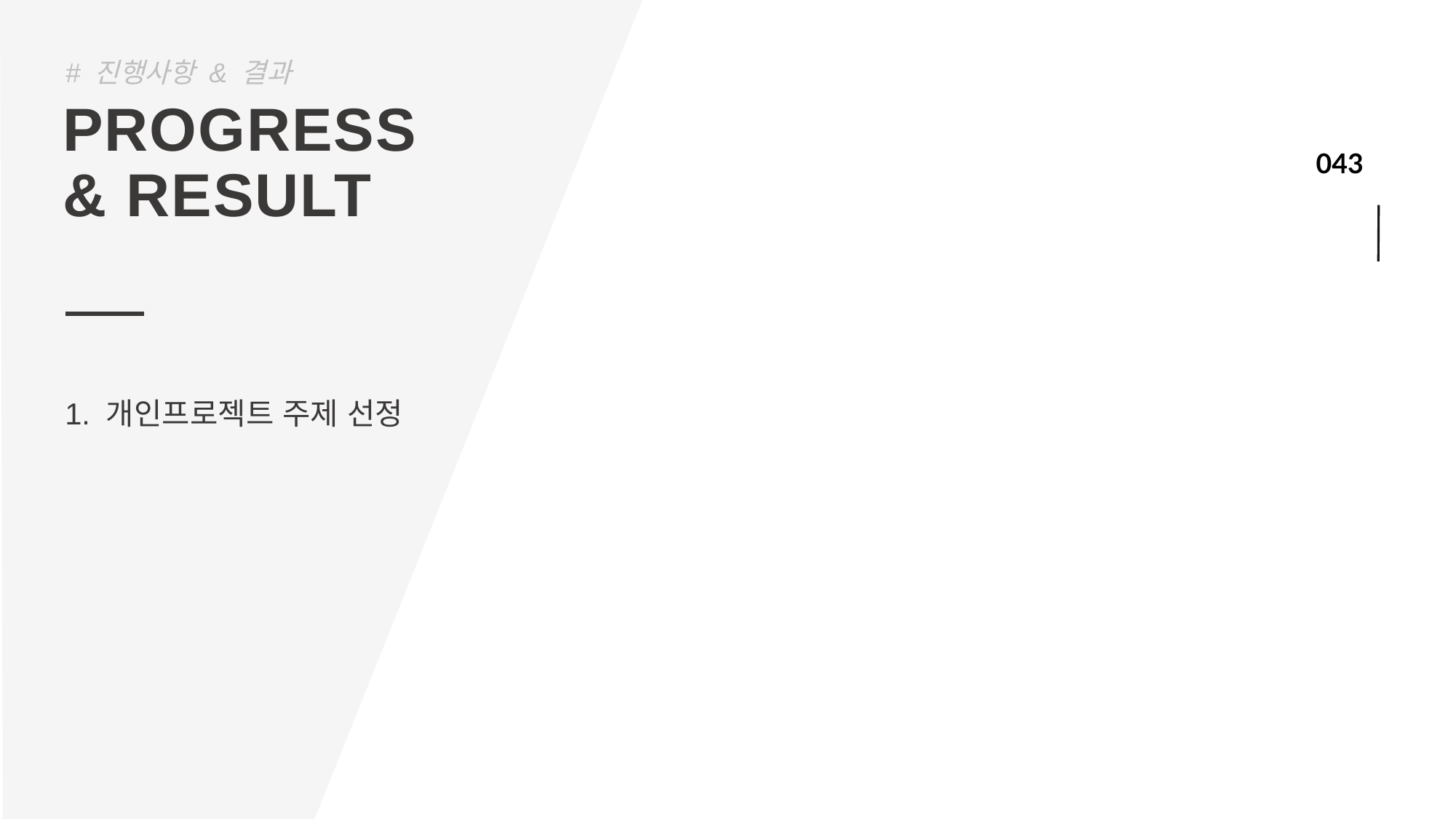

# 진행사항 & 결과
PROGRESS
& RESULT
개인프로젝트 주제 선정